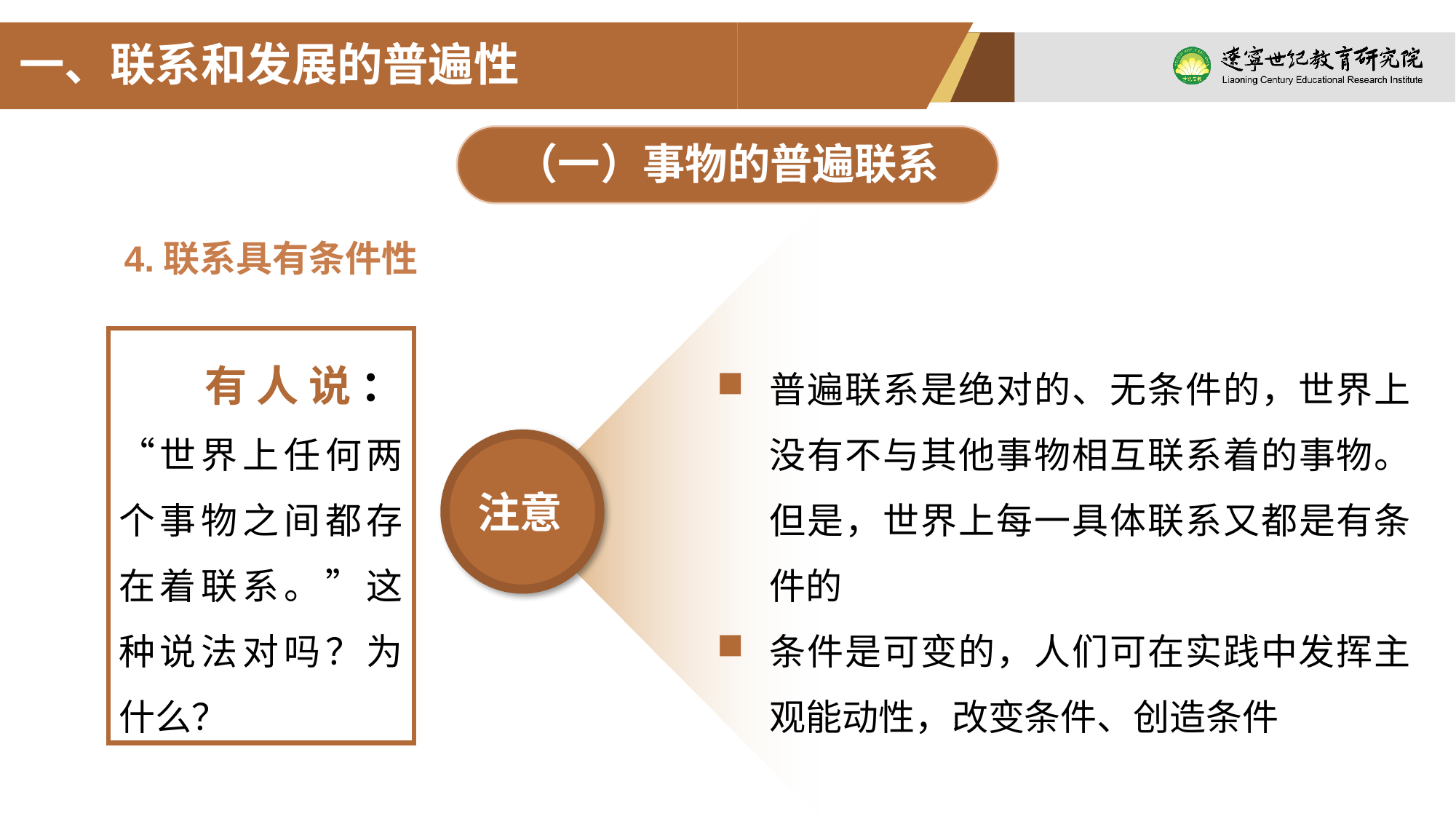

一、联系和发展的普遍性
（一）事物的普遍联系
4.联系具有条件性
有人说：“世界上任何两个事物之间都存在着联系。”这种说法对吗？为什么？
普遍联系是绝对的、无条件的，世界上没有不与其他事物相互联系着的事物。但是，世界上每一具体联系又都是有条件的
条件是可变的，人们可在实践中发挥主观能动性，改变条件、创造条件

注意